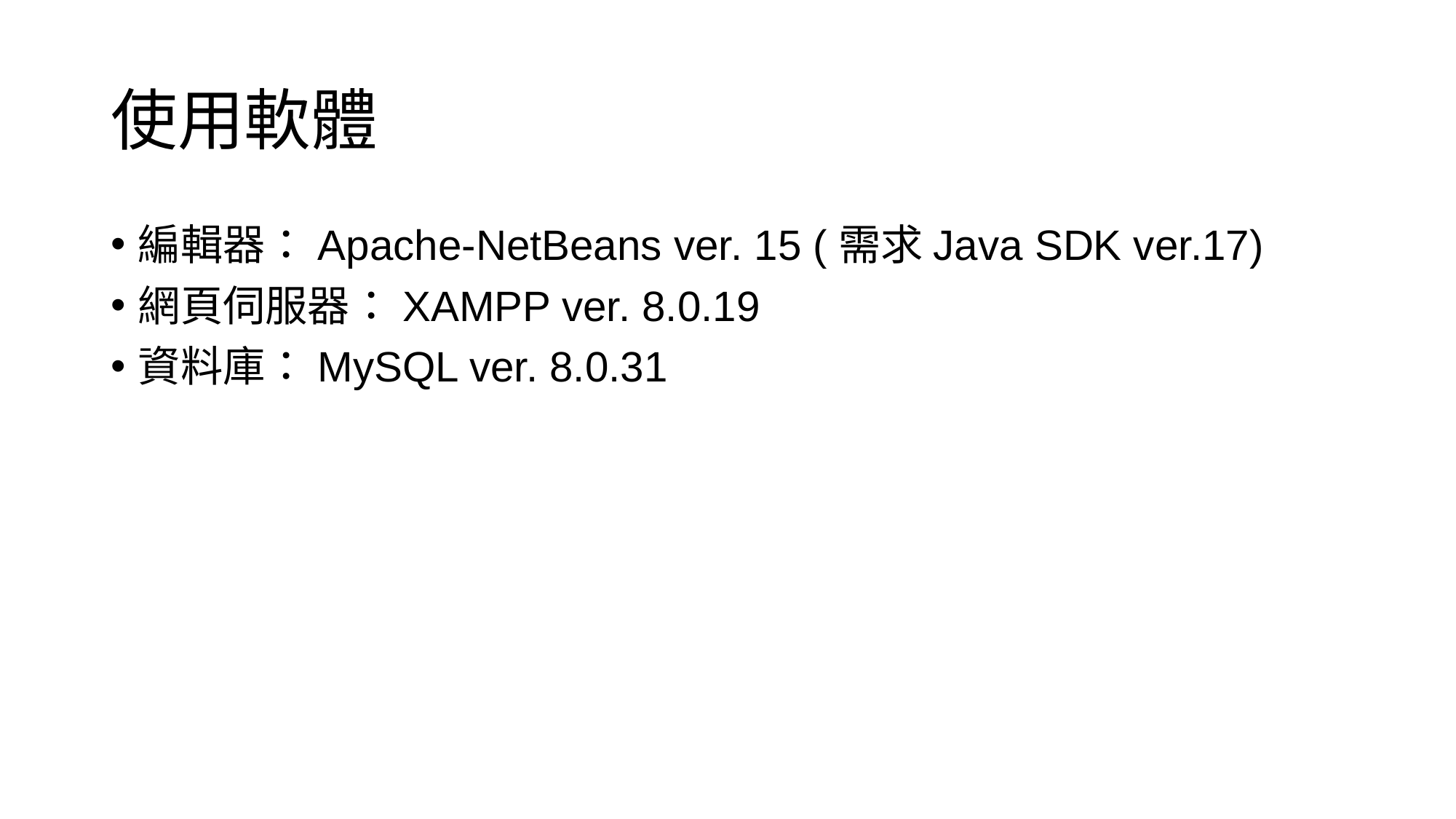

# 使用軟體
編輯器：Apache-NetBeans ver. 15 (需求Java SDK ver.17)
網頁伺服器：XAMPP ver. 8.0.19
資料庫：MySQL ver. 8.0.31